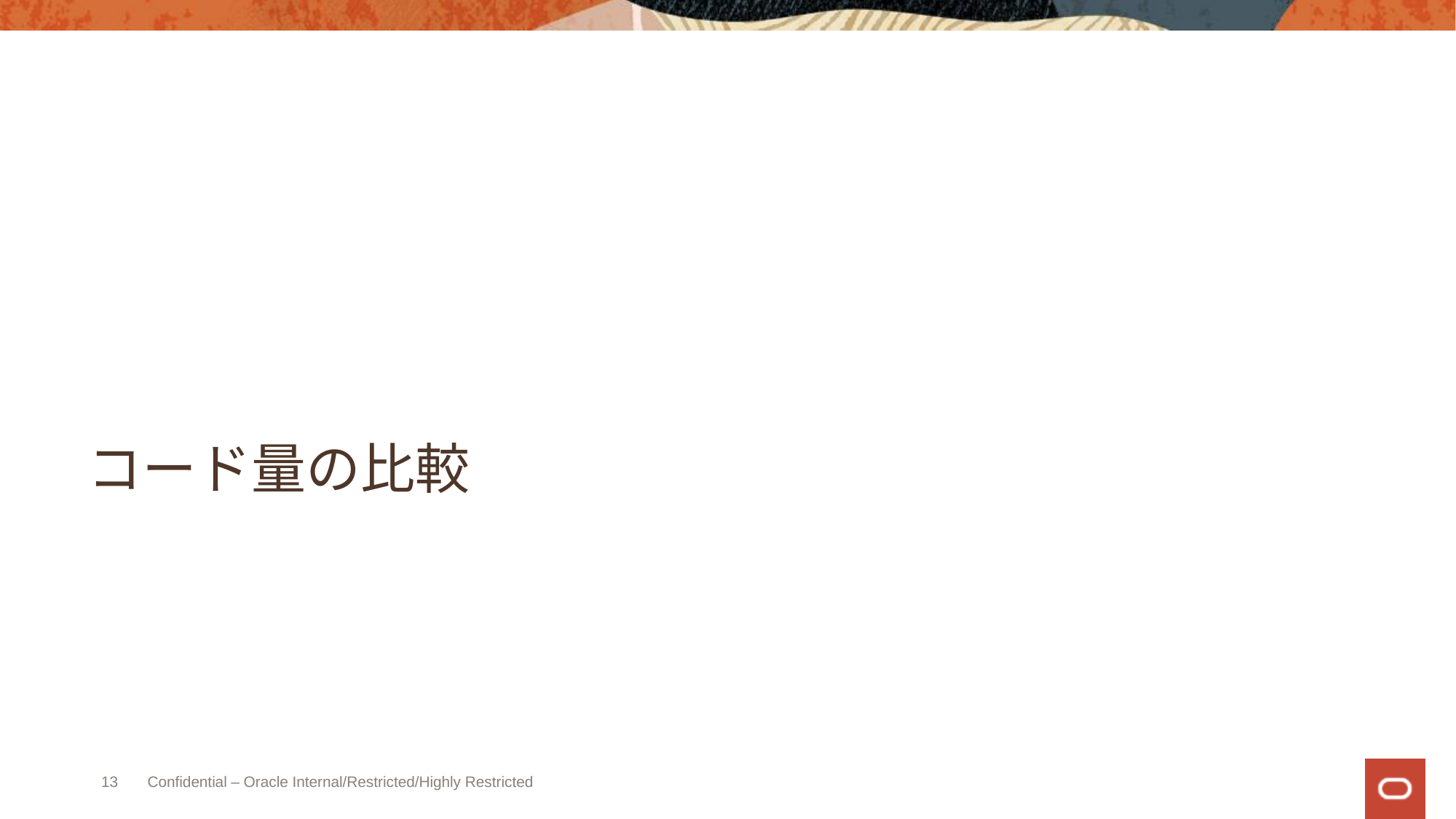

# コード量の比較
13
Confidential – Oracle Internal/Restricted/Highly Restricted